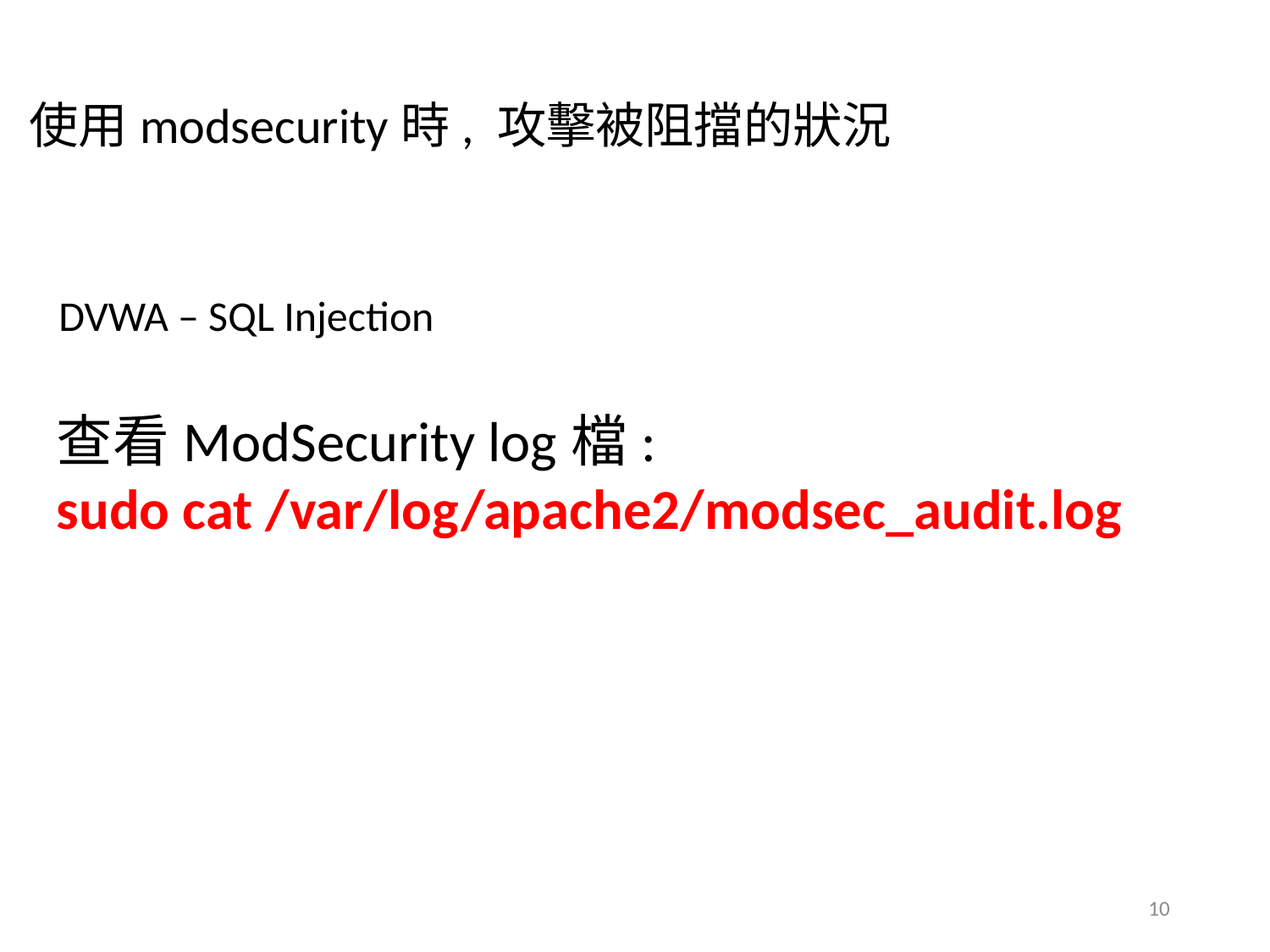

使用modsecurity時, 攻擊被阻擋的狀況
DVWA – SQL Injection
查看ModSecurity log檔:
sudo cat /var/log/apache2/modsec_audit.log
10